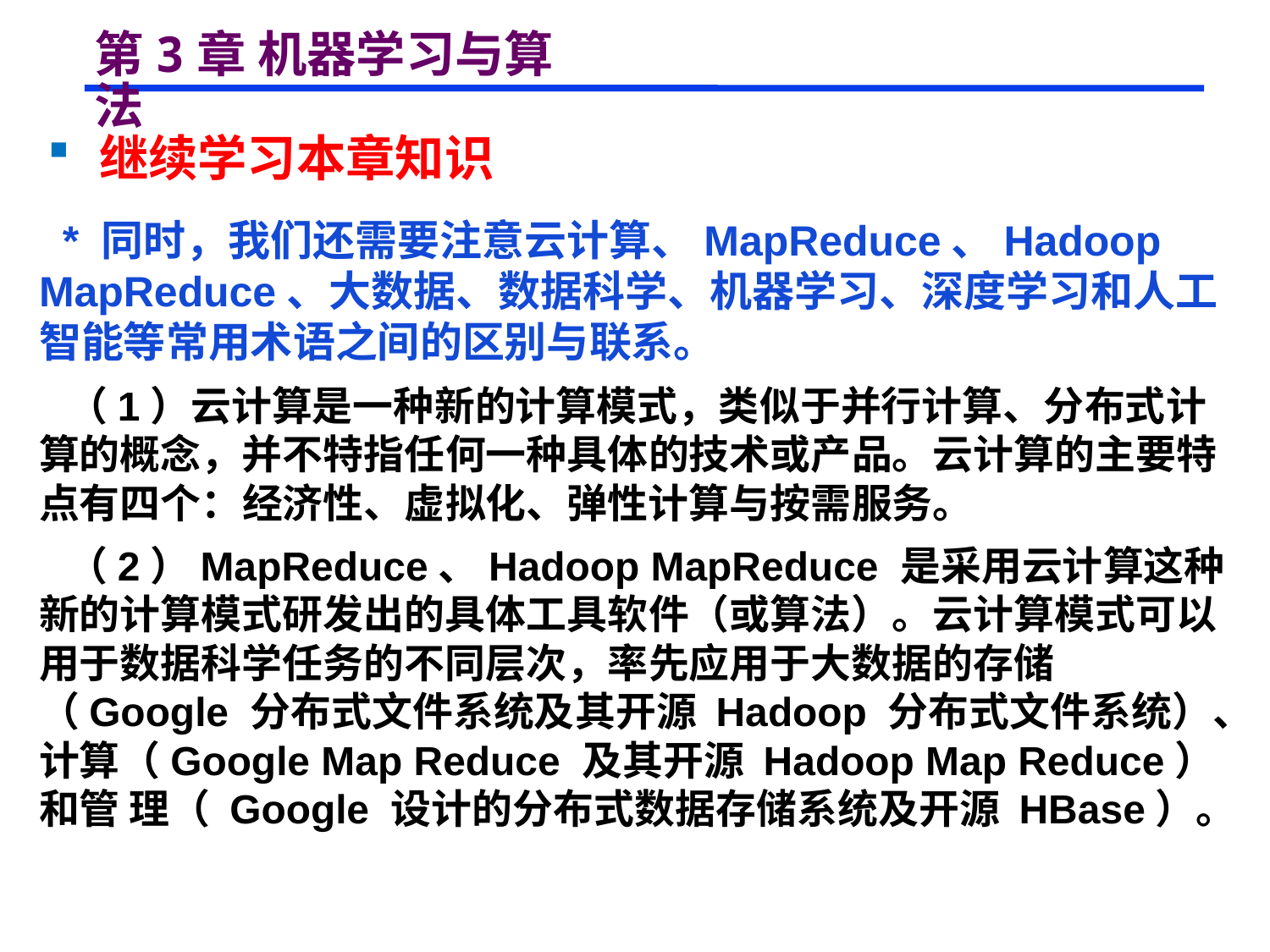

# 第3章 机器学习与算法
 继续学习本章知识
  * 同时，我们还需要注意云计算、MapReduce、Hadoop MapReduce、大数据、数据科学、机器学习、深度学习和人工智能等常用术语之间的区别与联系。
  （1）云计算是一种新的计算模式，类似于并行计算、分布式计算的概念，并不特指任何一种具体的技术或产品。云计算的主要特点有四个：经济性、虚拟化、弹性计算与按需服务。
  （2）MapReduce、Hadoop MapReduce 是采用云计算这种新的计算模式研发出的具体工具软件（或算法）。云计算模式可以用于数据科学任务的不同层次，率先应用于大数据的存储（Google 分布式文件系统及其开源 Hadoop 分布式文件系统）、计算（Google Map Reduce 及其开源 Hadoop Map Reduce）和管 理（ Google 设计的分布式数据存储系统及开源 HBase）。